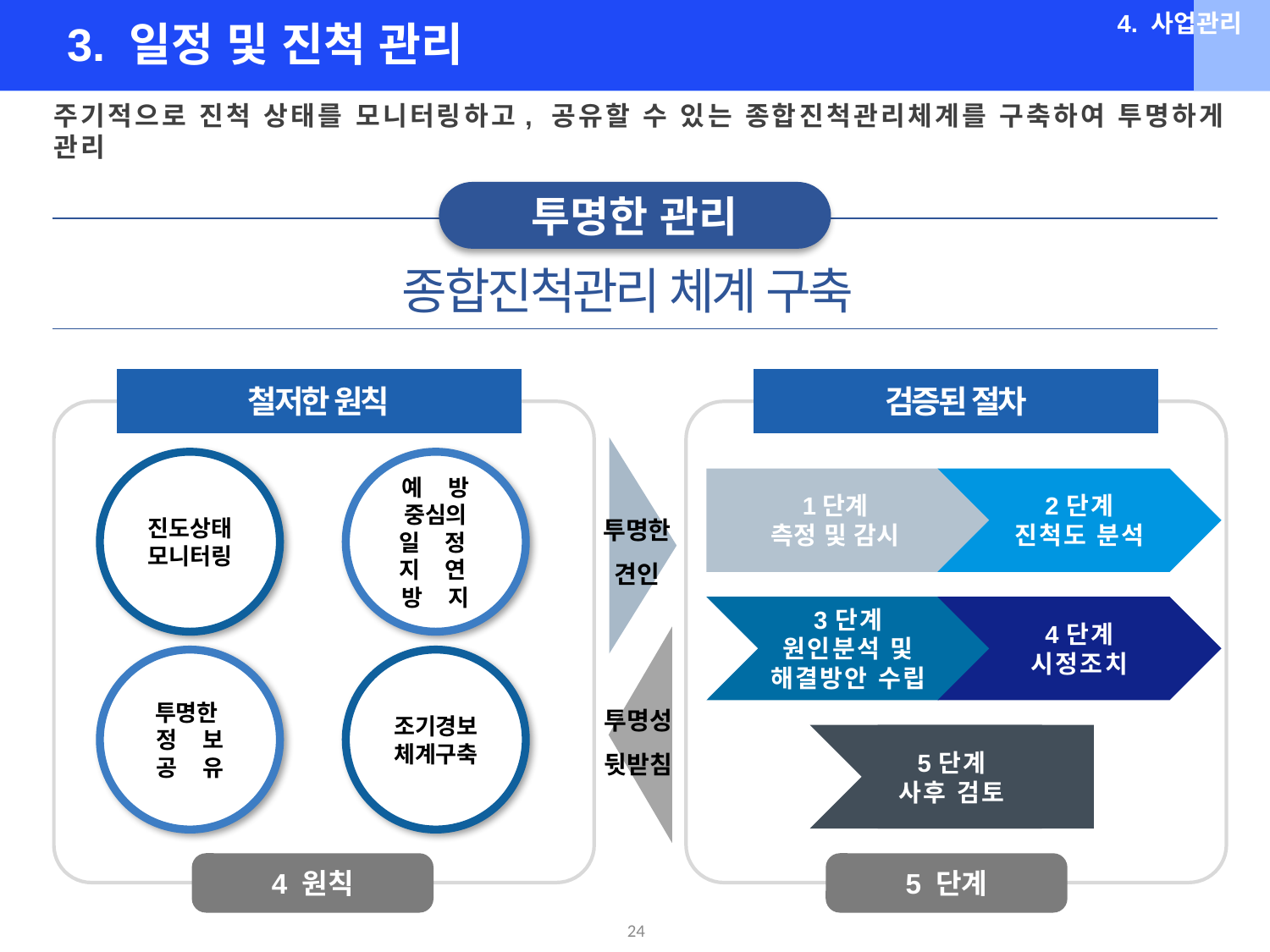

4. 사업관리
3. 일정 및 진척 관리
주기적으로 진척 상태를 모니터링하고, 공유할 수 있는 종합진척관리체계를 구축하여 투명하게 관리
투명한 관리

종합진척관리 체계 구축
철저한 원칙
검증된 절차

진도상태
모니터링
예    방
중심의
일    정
지    연
방    지
1단계
측정 및 감시
2단계
진척도 분석
투명한
견인
3단계
원인분석 및
해결방안 수립
4단계
시정조치

투명한
정    보
공    유
조기경보 체계구축
투명성
뒷받침
5단계
사후 검토

4 원칙
5 단계
24